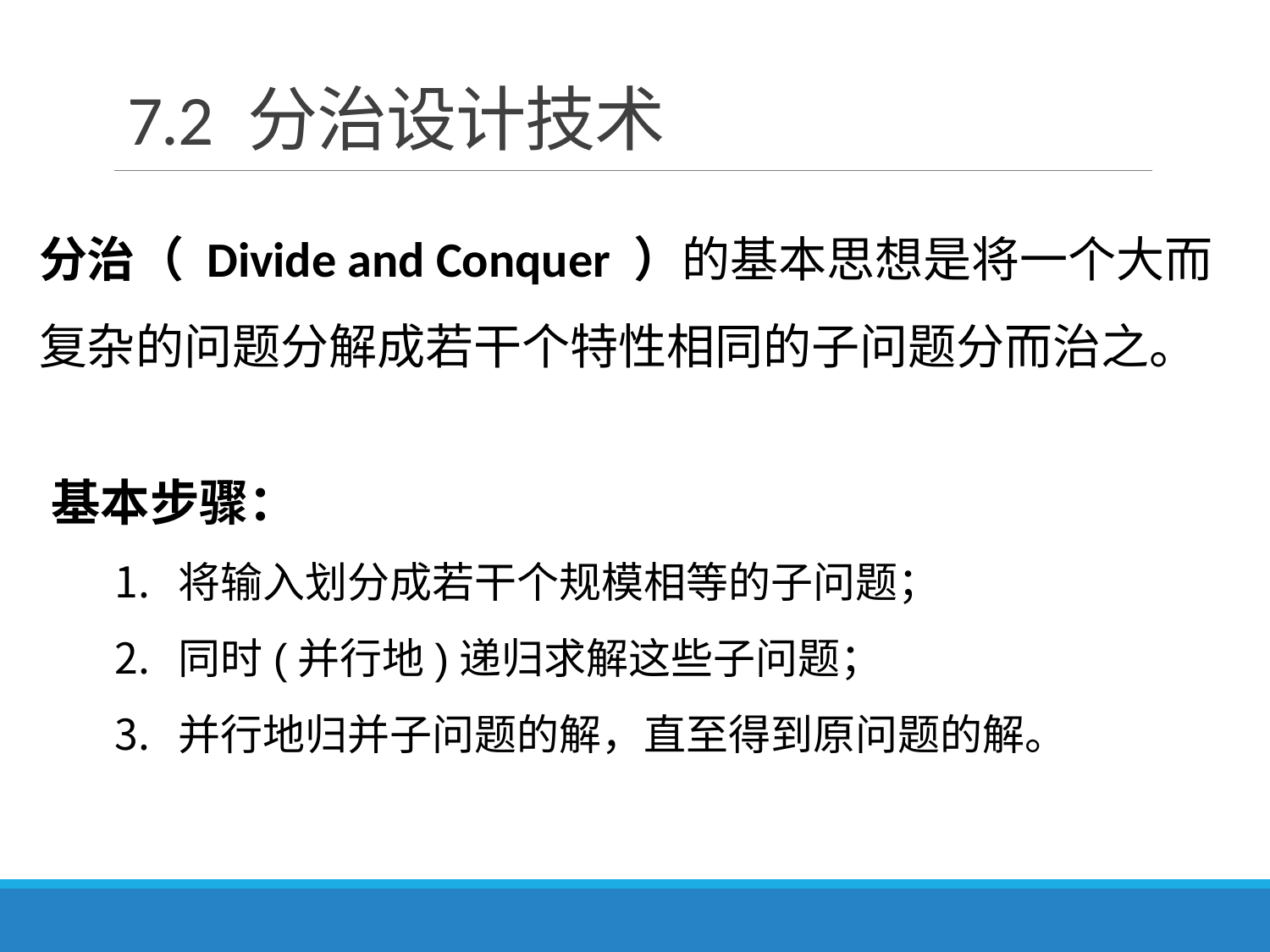

# 7.2 分治设计技术
分治（ Divide and Conquer ）的基本思想是将一个大而复杂的问题分解成若干个特性相同的子问题分而治之。

基本步骤：
将输入划分成若干个规模相等的子问题；
同时(并行地)递归求解这些子问题；
并行地归并子问题的解，直至得到原问题的解。